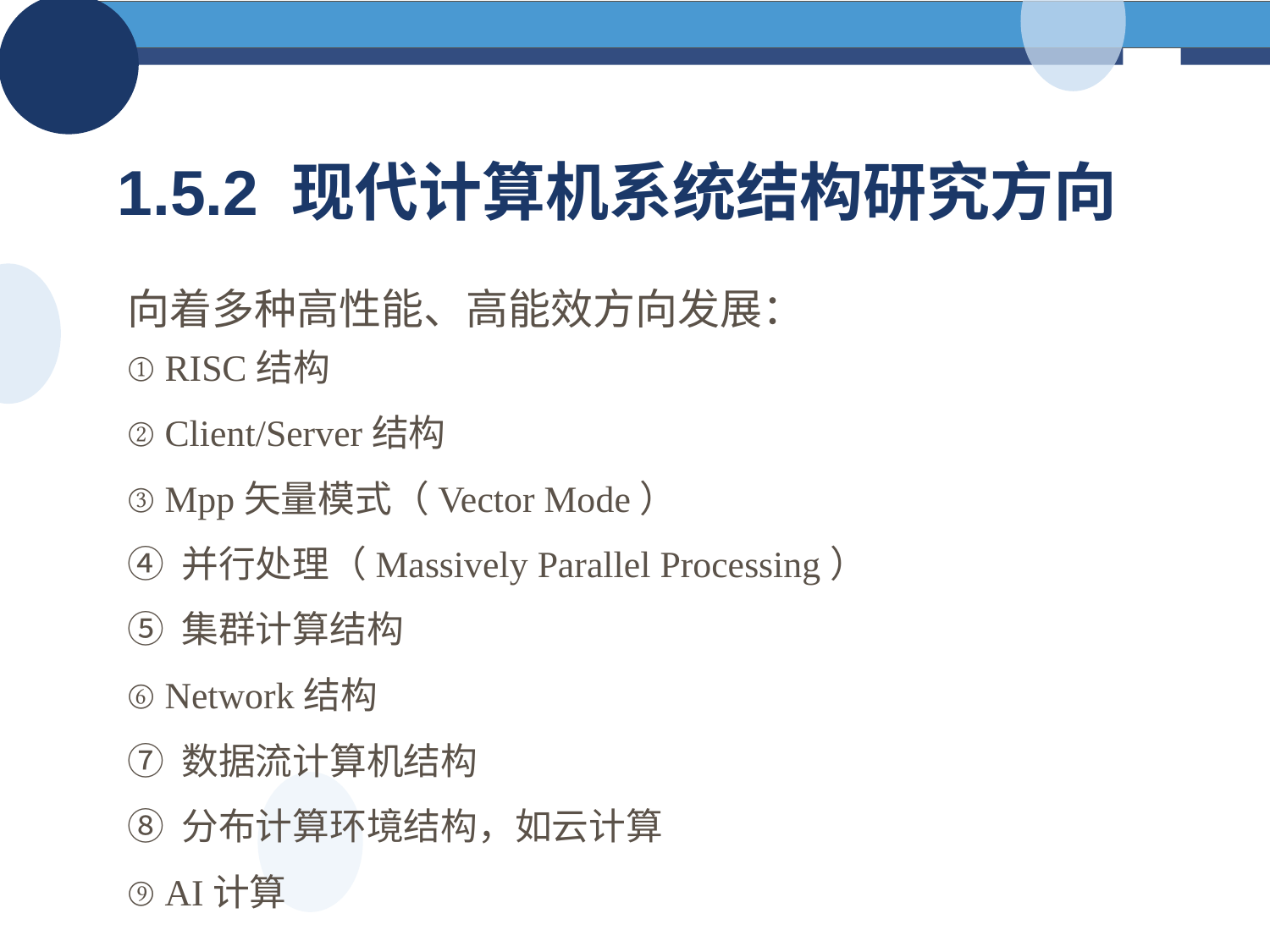

1.5.2 现代计算机系统结构研究方向
向着多种高性能、高能效方向发展：
① RISC结构
② Client/Server结构
③ Mpp矢量模式（Vector Mode）
④ 并行处理（Massively Parallel Processing）
⑤ 集群计算结构
⑥ Network结构
⑦ 数据流计算机结构
⑧ 分布计算环境结构，如云计算
⑨ AI计算